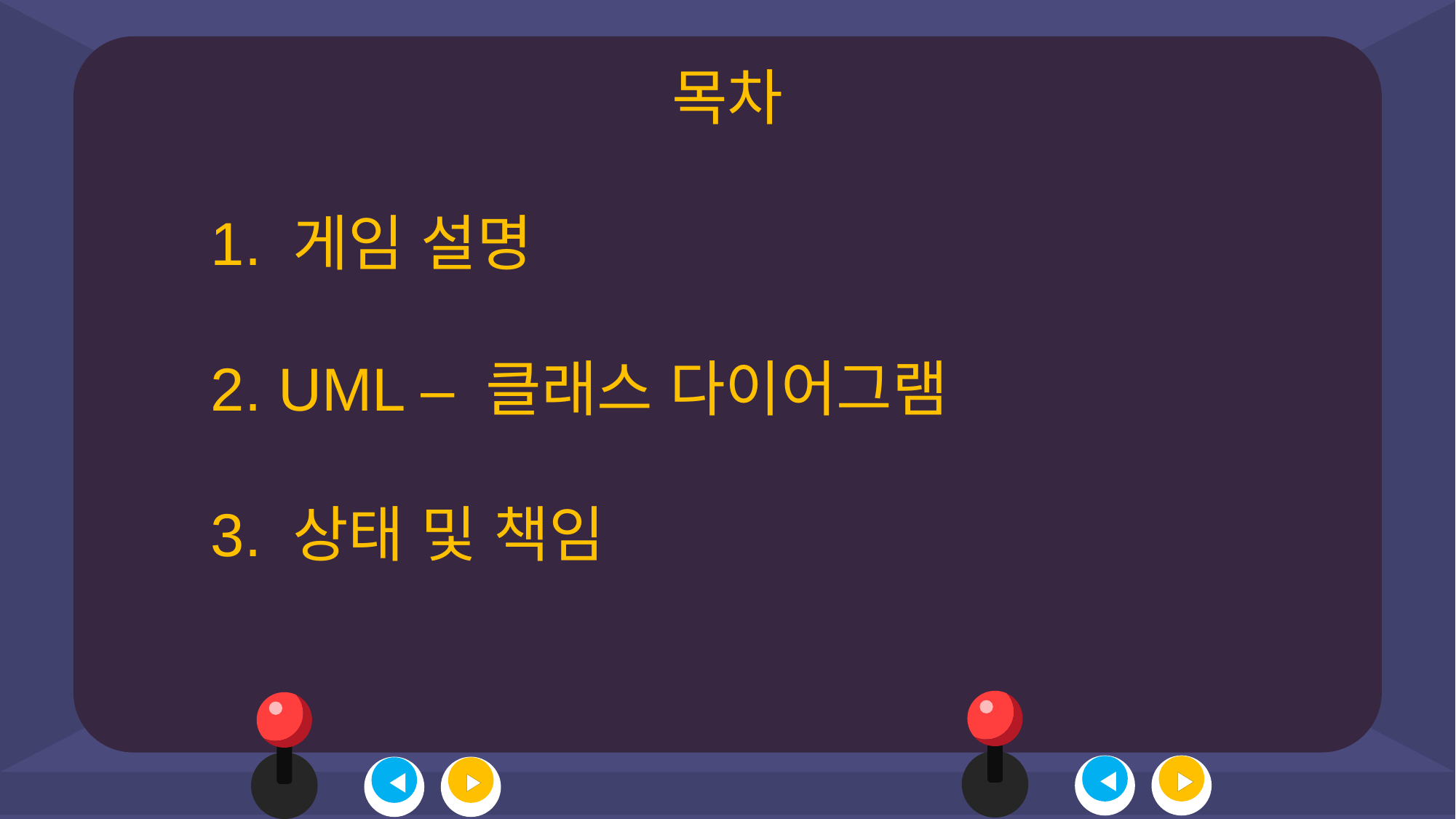

목차

	1. 게임 설명

	2. UML – 클래스 다이어그램

	3. 상태 및 책임

◀
▶

◀
▶